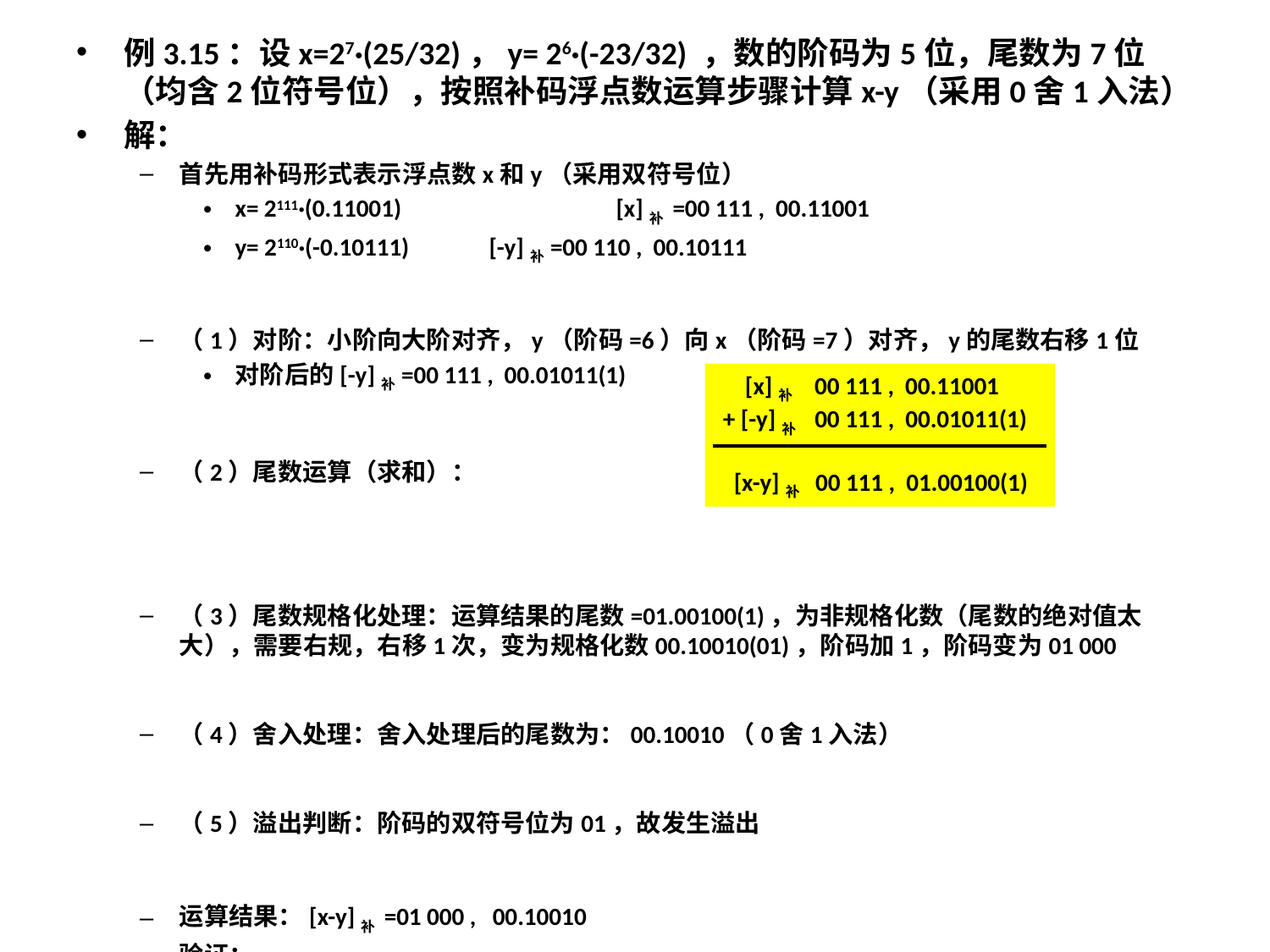

例3.15：设x=27·(25/32)，y= 26·(-23/32) ，数的阶码为5位，尾数为7位（均含2位符号位），按照补码浮点数运算步骤计算x-y（采用0舍1入法）
解：
首先用补码形式表示浮点数x和y（采用双符号位）
x= 2111·(0.11001)       		[x]补 =00 111 ,  00.11001
y= 2110·(-0.10111)        	[-y]补=00 110 ,  00.10111

（1）对阶：小阶向大阶对齐，y（阶码=6）向x（阶码=7）对齐，y的尾数右移1位
对阶后的[-y]补=00 111 ,  00.01011(1)

（2）尾数运算（求和）：

（3）尾数规格化处理：运算结果的尾数=01.00100(1)，为非规格化数（尾数的绝对值太大），需要右规，右移1次，变为规格化数00.10010(01)，阶码加1，阶码变为01 000

（4）舍入处理：舍入处理后的尾数为：00.10010（0舍1入法）

（5）溢出判断：阶码的双符号位为01，故发生溢出

运算结果：[x-y]补 =01 000 ,   00.10010
验证：
x=(128)*(25/32)=100，y=(64)*(-23/32)=-46，x-y=100-(-46)=146（超出-128～+127范围）
x-y= 28·(18/32)=144，误差为2，是舍入处理导致的，误差为28*(0.0000001)=2

     [x]补     00 111 ,  00.11001
 + [-y]补    00 111 ,  00.01011(1)

   [x-y]补   00 111 ,  01.00100(1)